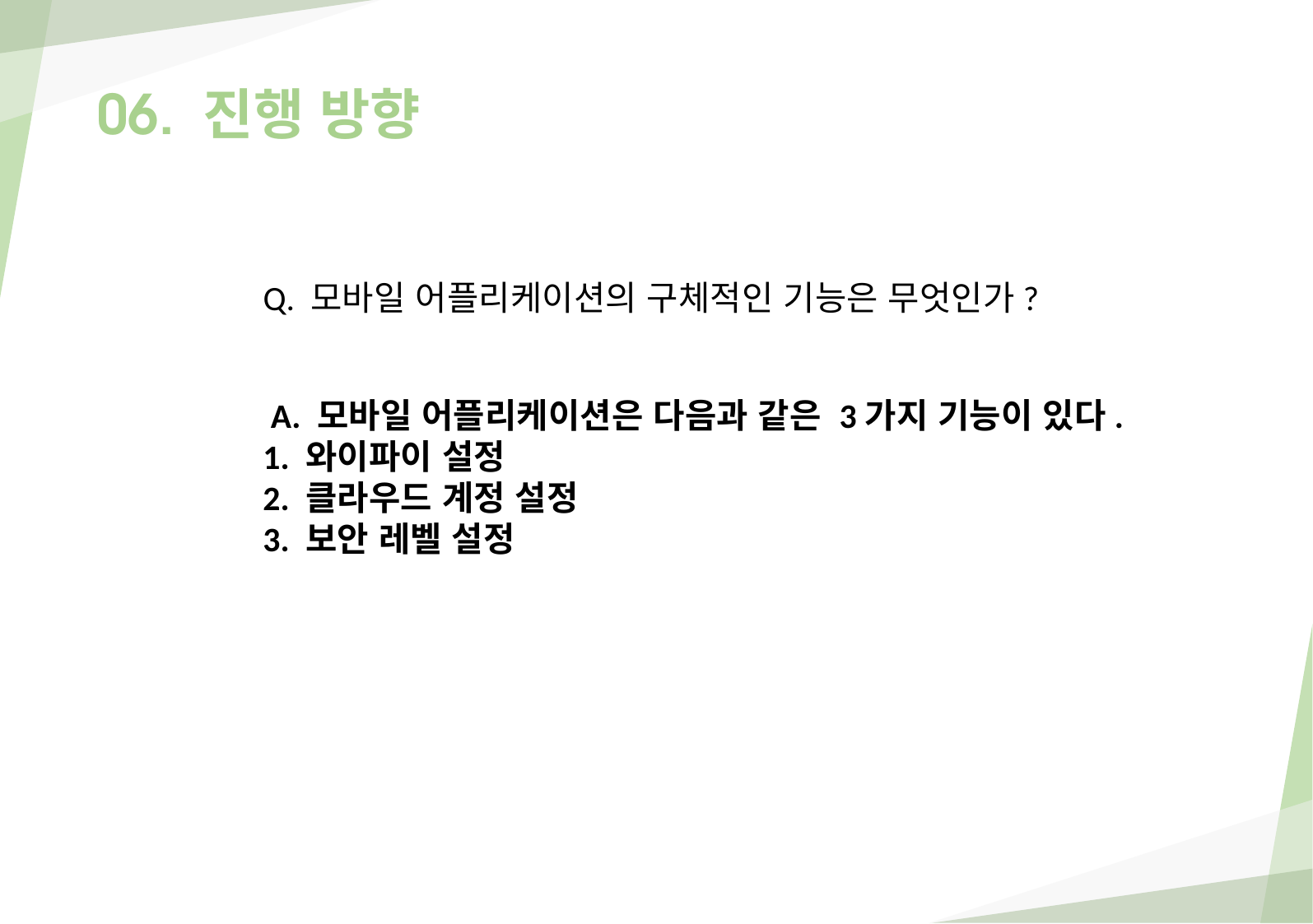

06. 진행 방향
Q. 모바일 어플리케이션의 구체적인 기능은 무엇인가?
 A. 모바일 어플리케이션은 다음과 같은 3가지 기능이 있다.
1. 와이파이 설정
2. 클라우드 계정 설정
3. 보안 레벨 설정